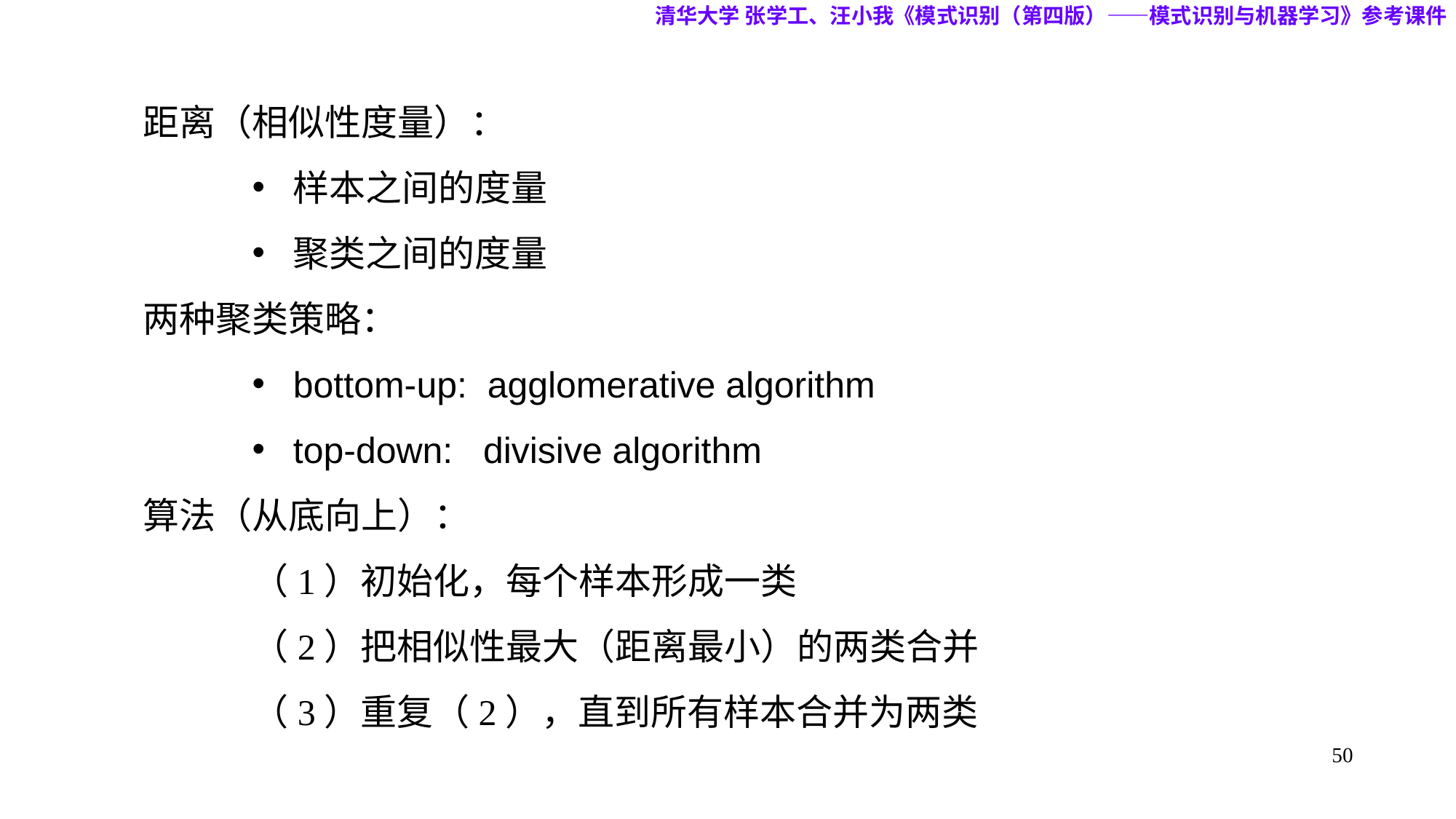

清华大学 张学工、汪小我《模式识别（第四版）——模式识别与机器学习》参考课件
距离（相似性度量）：
样本之间的度量
聚类之间的度量
两种聚类策略：
bottom-up:  agglomerative algorithm
top-down:   divisive algorithm
算法（从底向上）：
	（1）初始化，每个样本形成一类
	（2）把相似性最大（距离最小）的两类合并
	（3）重复（2），直到所有样本合并为两类
50
50